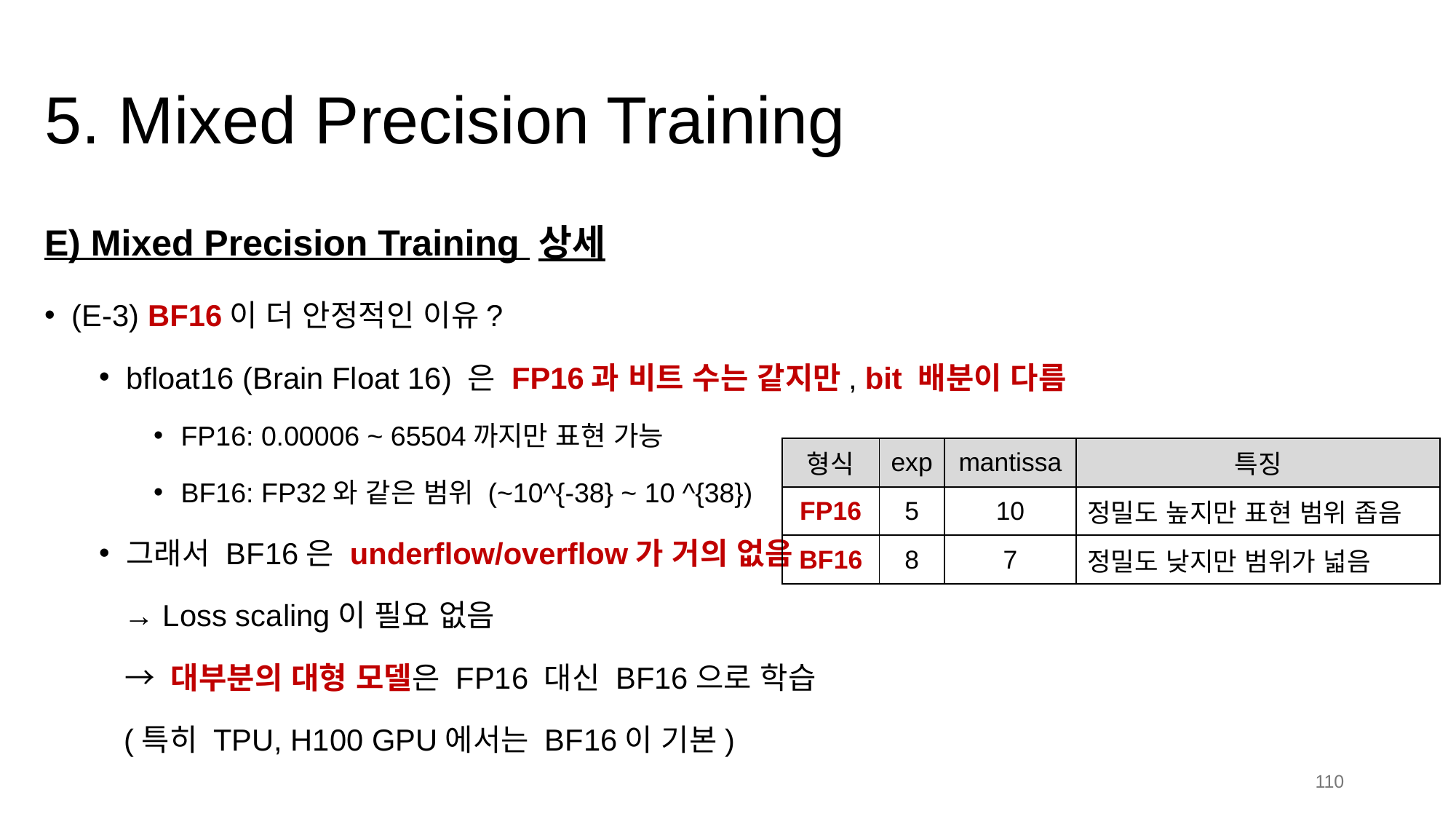

# 5. Mixed Precision Training
E) Mixed Precision Training 상세
(E-3) BF16이 더 안정적인 이유?
bfloat16 (Brain Float 16) 은 FP16과 비트 수는 같지만, bit 배분이 다름
FP16: 0.00006 ~ 65504까지만 표현 가능
BF16: FP32와 같은 범위 (~10^{-38} ~ 10 ^{38})
그래서 BF16은 underflow/overflow가 거의 없음
   → Loss scaling이 필요 없음
   → 대부분의 대형 모델은 FP16 대신 BF16으로 학습
   (특히 TPU, H100 GPU에서는 BF16이 기본)

| 형식 | exp | mantissa | 특징 |
| --- | --- | --- | --- |
| FP16 | 5 | 10 | 정밀도 높지만 표현 범위 좁음 |
| BF16 | 8 | 7 | 정밀도 낮지만 범위가 넓음 |
110